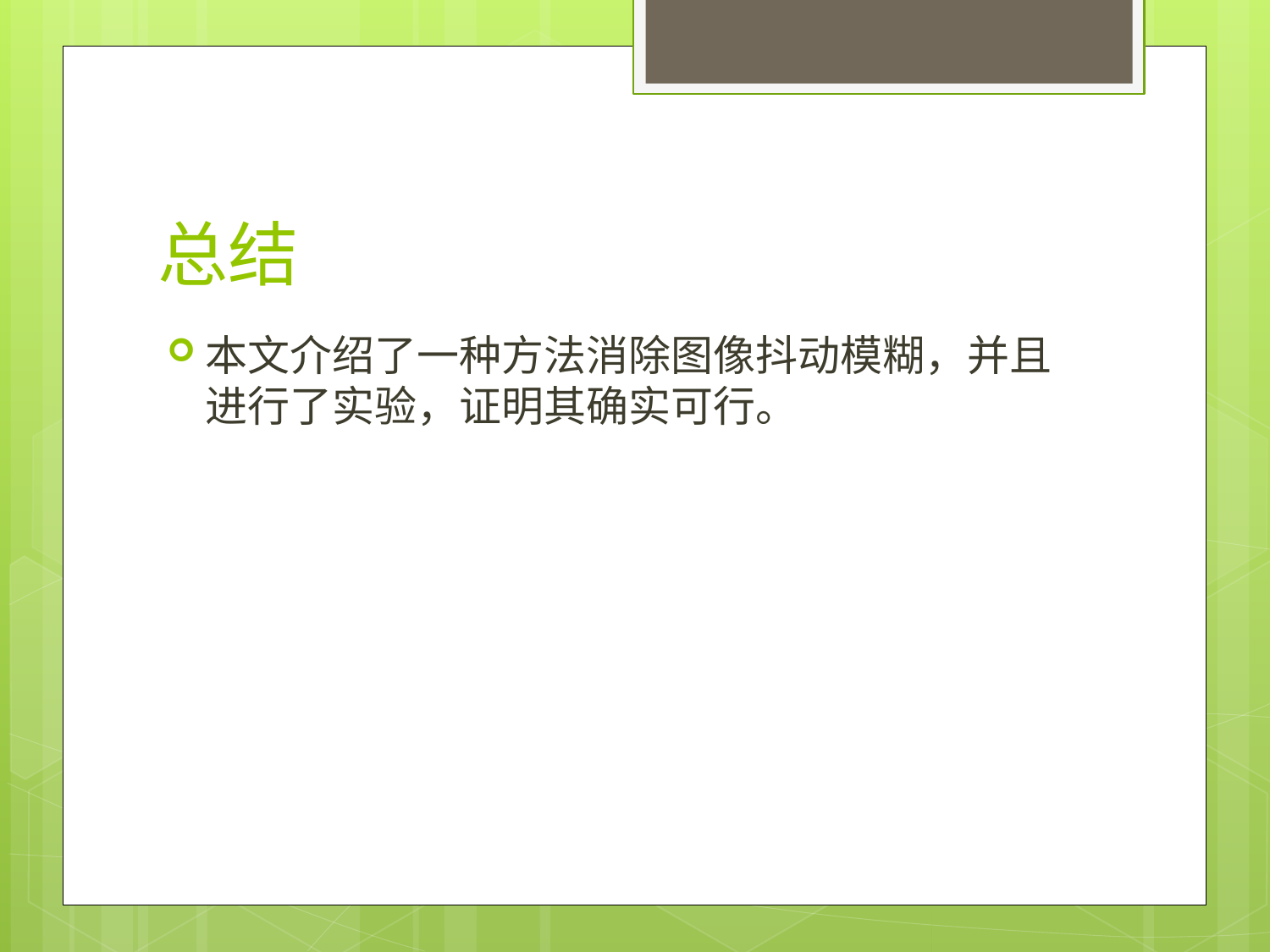

# 总结
本文介绍了一种方法消除图像抖动模糊，并且进行了实验，证明其确实可行。